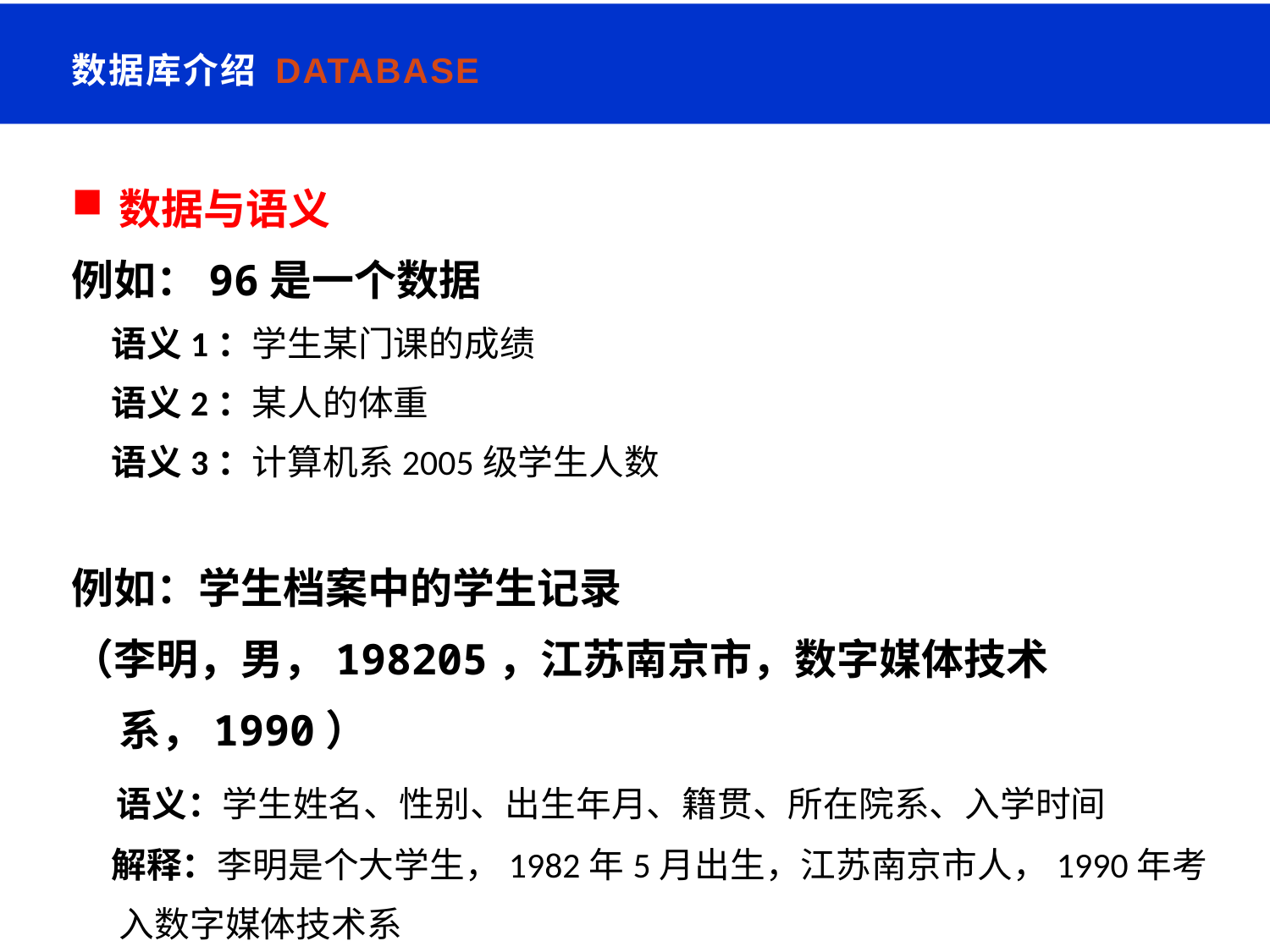

数据库介绍 Database
数据与语义
例如：96是一个数据
    语义1：学生某门课的成绩
    语义2：某人的体重
    语义3：计算机系2005级学生人数

例如：学生档案中的学生记录
（李明，男，198205，江苏南京市，数字媒体技术系，1990）
    语义：学生姓名、性别、出生年月、籍贯、所在院系、入学时间
    解释：李明是个大学生，1982年5月出生，江苏南京市人，1990年考入数字媒体技术系